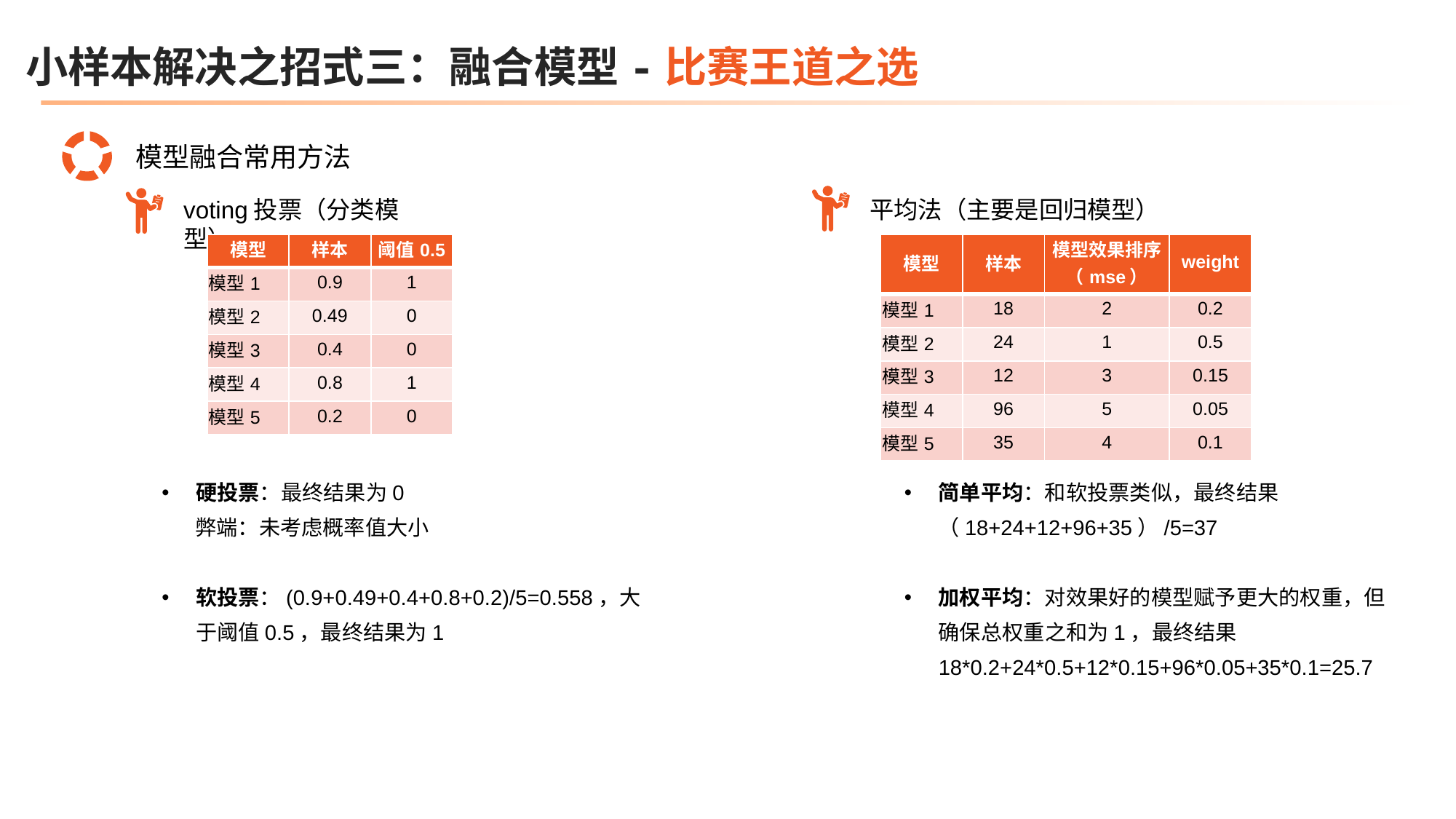

小样本解决之招式三：融合模型-比赛王道之选

模型融合常用方法

voting投票（分类模型）
平均法（主要是回归模型）
| 模型 | 样本 | 阈值0.5 |
| --- | --- | --- |
| 模型1 | 0.9 | 1 |
| 模型2 | 0.49 | 0 |
| 模型3 | 0.4 | 0 |
| 模型4 | 0.8 | 1 |
| 模型5 | 0.2 | 0 |
| 模型 | 样本 | 模型效果排序（mse） | weight |
| --- | --- | --- | --- |
| 模型1 | 18 | 2 | 0.2 |
| 模型2 | 24 | 1 | 0.5 |
| 模型3 | 12 | 3 | 0.15 |
| 模型4 | 96 | 5 | 0.05 |
| 模型5 | 35 | 4 | 0.1 |
硬投票：最终结果为0
      弊端：未考虑概率值大小

软投票：(0.9+0.49+0.4+0.8+0.2)/5=0.558，大于阈值0.5，最终结果为1
简单平均：和软投票类似，最终结果（18+24+12+96+35）/5=37

加权平均：对效果好的模型赋予更大的权重，但确保总权重之和为1，最终结果18*0.2+24*0.5+12*0.15+96*0.05+35*0.1=25.7